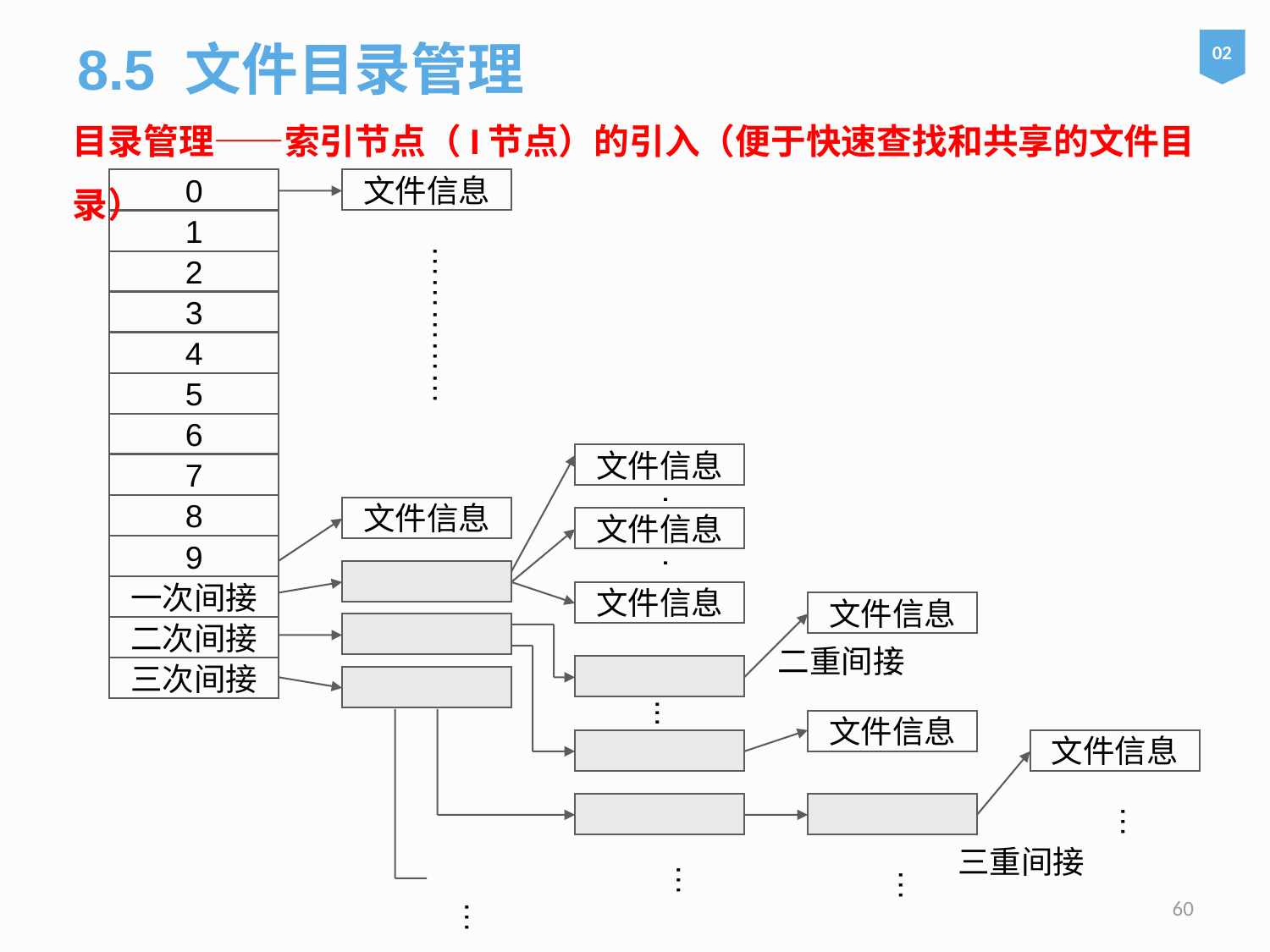

8.5 文件目录管理
02
目录管理——索引节点（I节点）的引入（便于快速查找和共享的文件目录）
0
文件信息

1
……………
2
3
4
5
6
文件信息
7

.
8
文件信息
文件信息

9
.

一次间接

文件信息
文件信息

二次间接

二重间接
….

三次间接

...

文件信息

文件信息

…

三重间接
…
…

…
60